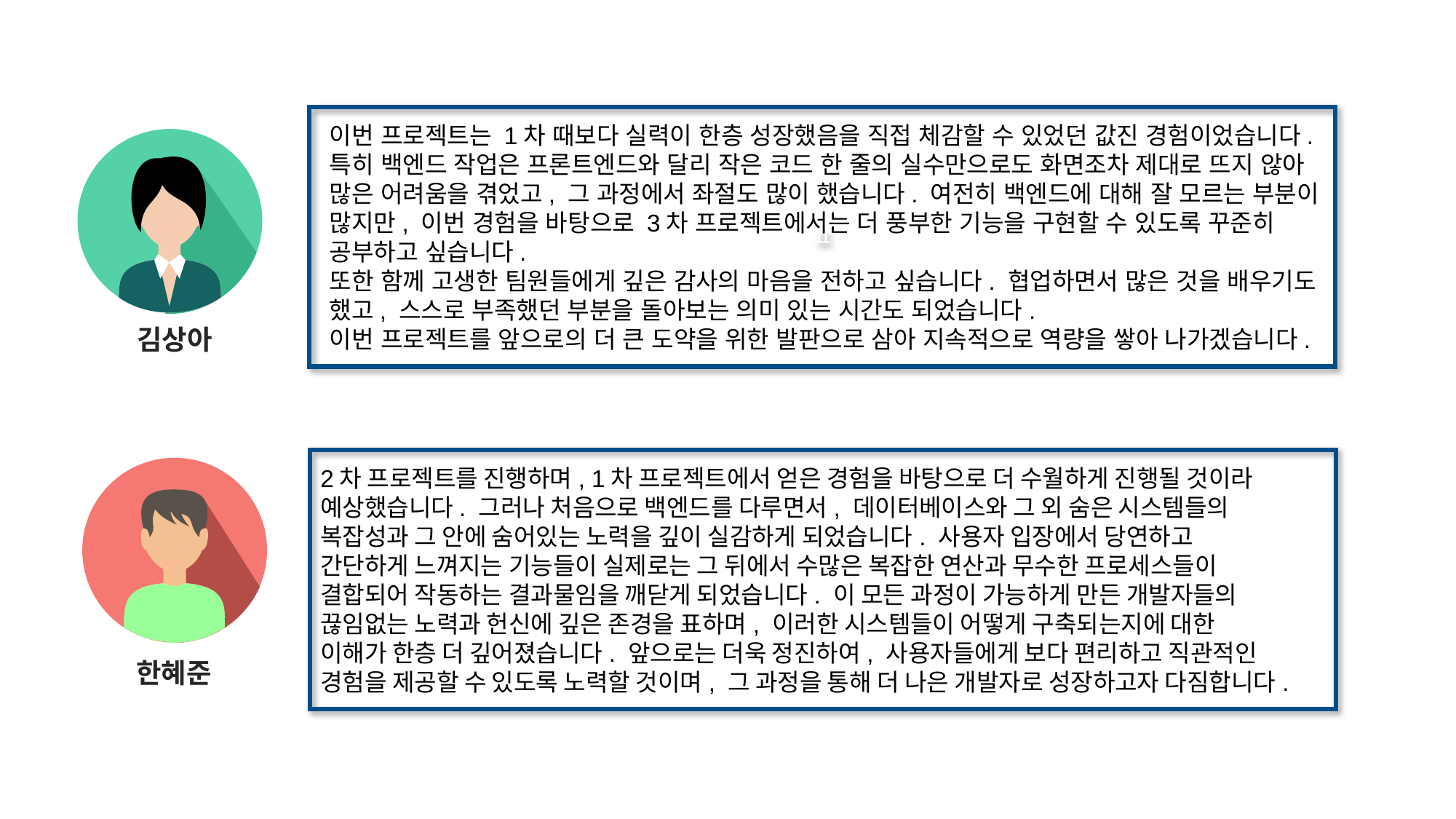

ㅍ
이번 프로젝트는 1차 때보다 실력이 한층 성장했음을 직접 체감할 수 있었던 값진 경험이었습니다. 특히 백엔드 작업은 프론트엔드와 달리 작은 코드 한 줄의 실수만으로도 화면조차 제대로 뜨지 않아 많은 어려움을 겪었고, 그 과정에서 좌절도 많이 했습니다. 여전히 백엔드에 대해 잘 모르는 부분이 많지만, 이번 경험을 바탕으로 3차 프로젝트에서는 더 풍부한 기능을 구현할 수 있도록 꾸준히 공부하고 싶습니다.
또한 함께 고생한 팀원들에게 깊은 감사의 마음을 전하고 싶습니다. 협업하면서 많은 것을 배우기도 했고, 스스로 부족했던 부분을 돌아보는 의미 있는 시간도 되었습니다.
이번 프로젝트를 앞으로의 더 큰 도약을 위한 발판으로 삼아 지속적으로 역량을 쌓아 나가겠습니다.

김상아

2차 프로젝트를 진행하며, 1차 프로젝트에서 얻은 경험을 바탕으로 더 수월하게 진행될 것이라 예상했습니다. 그러나 처음으로 백엔드를 다루면서, 데이터베이스와 그 외 숨은 시스템들의 복잡성과 그 안에 숨어있는 노력을 깊이 실감하게 되었습니다. 사용자 입장에서 당연하고 간단하게 느껴지는 기능들이 실제로는 그 뒤에서 수많은 복잡한 연산과 무수한 프로세스들이 결합되어 작동하는 결과물임을 깨닫게 되었습니다. 이 모든 과정이 가능하게 만든 개발자들의 끊임없는 노력과 헌신에 깊은 존경을 표하며, 이러한 시스템들이 어떻게 구축되는지에 대한 이해가 한층 더 깊어졌습니다. 앞으로는 더욱 정진하여, 사용자들에게 보다 편리하고 직관적인 경험을 제공할 수 있도록 노력할 것이며, 그 과정을 통해 더 나은 개발자로 성장하고자 다짐합니다.

한혜준